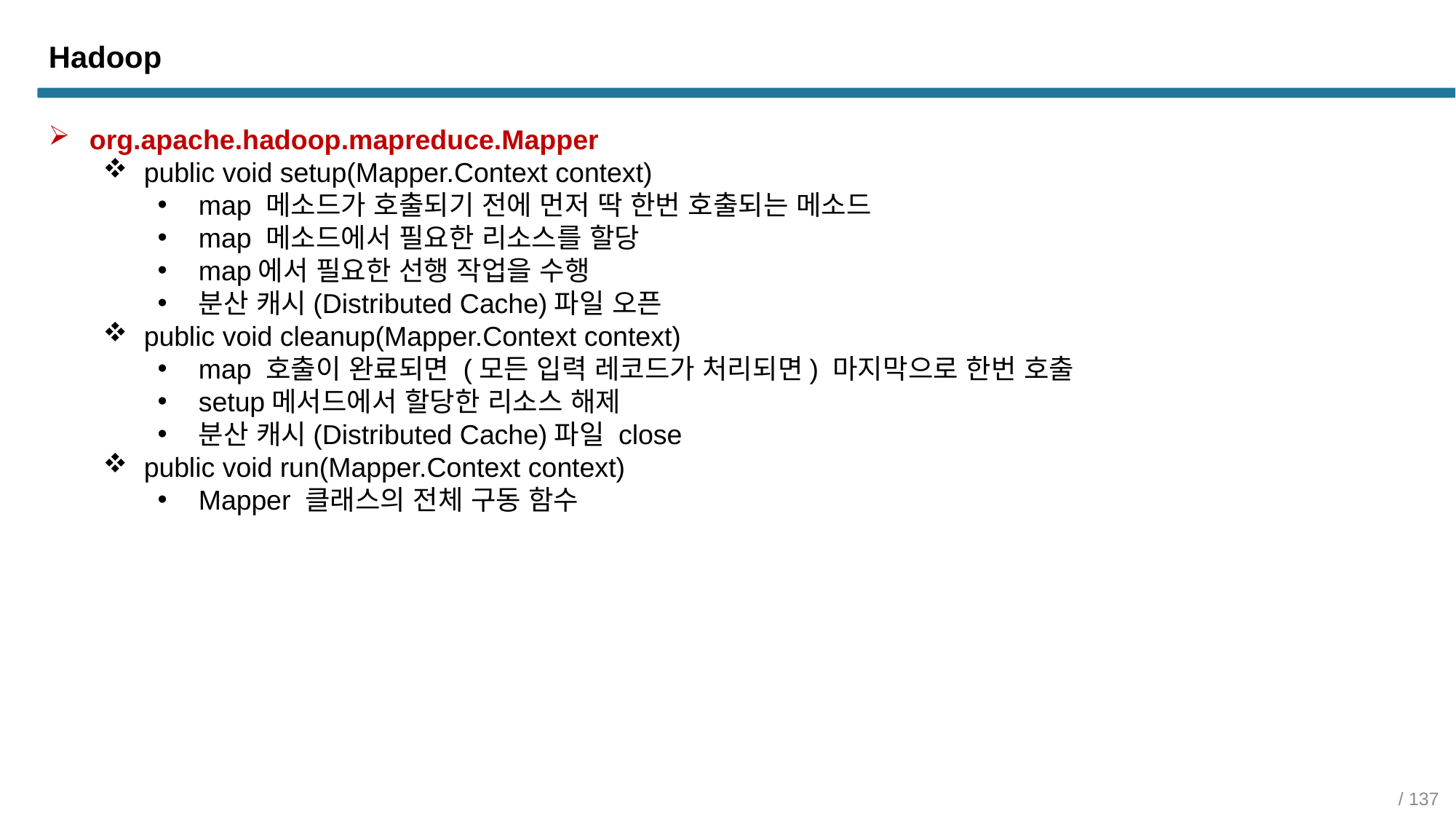

Hadoop
org.apache.hadoop.mapreduce.Mapper
public void setup(Mapper.Context context)
map 메소드가 호출되기 전에 먼저 딱 한번 호출되는 메소드
map 메소드에서 필요한 리소스를 할당
map에서 필요한 선행 작업을 수행
분산 캐시(Distributed Cache)파일 오픈
public void cleanup(Mapper.Context context)
map 호출이 완료되면 (모든 입력 레코드가 처리되면) 마지막으로 한번 호출
setup메서드에서 할당한 리소스 해제
분산 캐시(Distributed Cache)파일 close
public void run(Mapper.Context context)
Mapper 클래스의 전체 구동 함수
/ 137